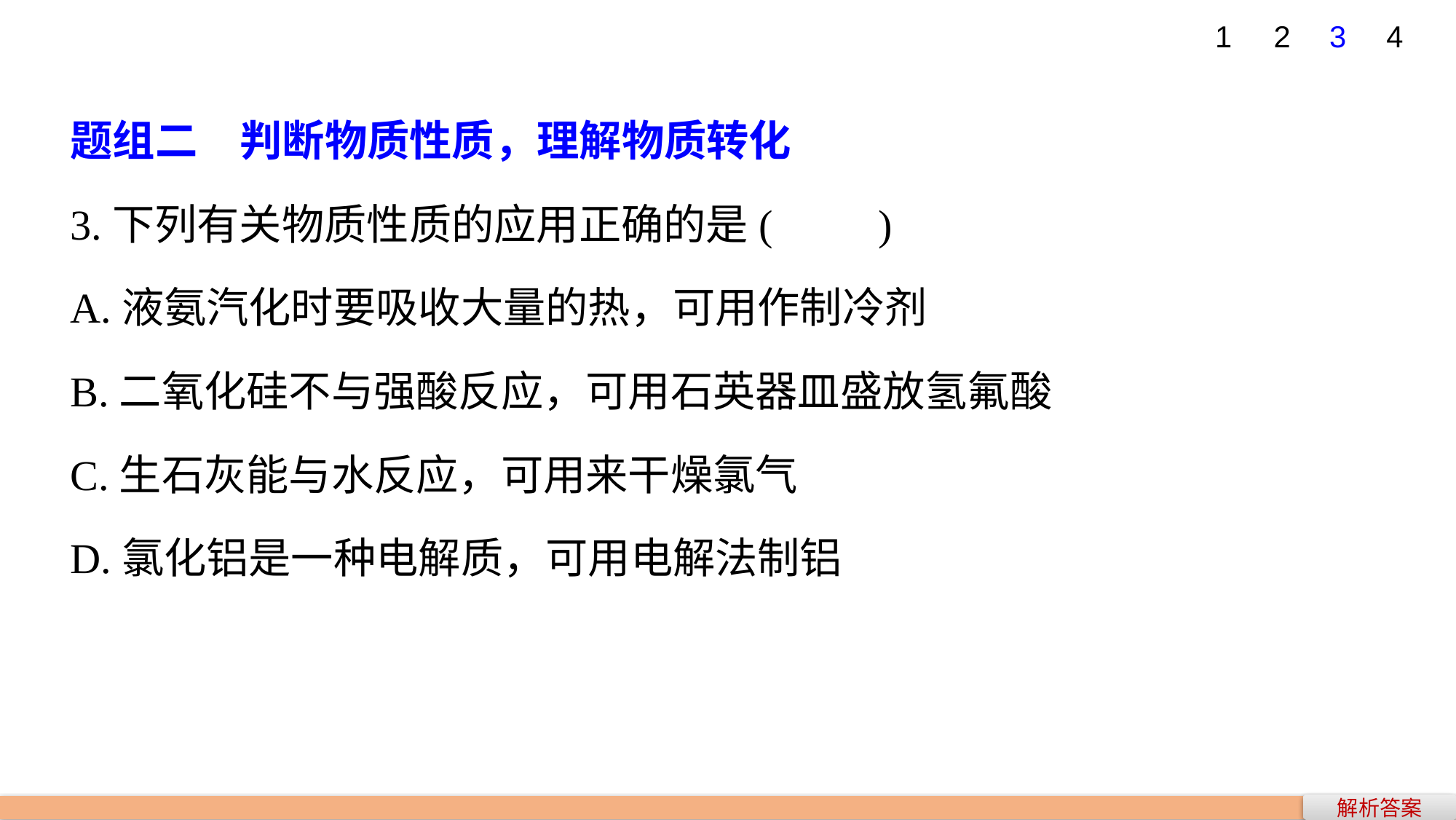

1
2
3
4
题组二　判断物质性质，理解物质转化
3.下列有关物质性质的应用正确的是(　　)
A.液氨汽化时要吸收大量的热，可用作制冷剂
B.二氧化硅不与强酸反应，可用石英器皿盛放氢氟酸
C.生石灰能与水反应，可用来干燥氯气
D.氯化铝是一种电解质，可用电解法制铝
解析答案